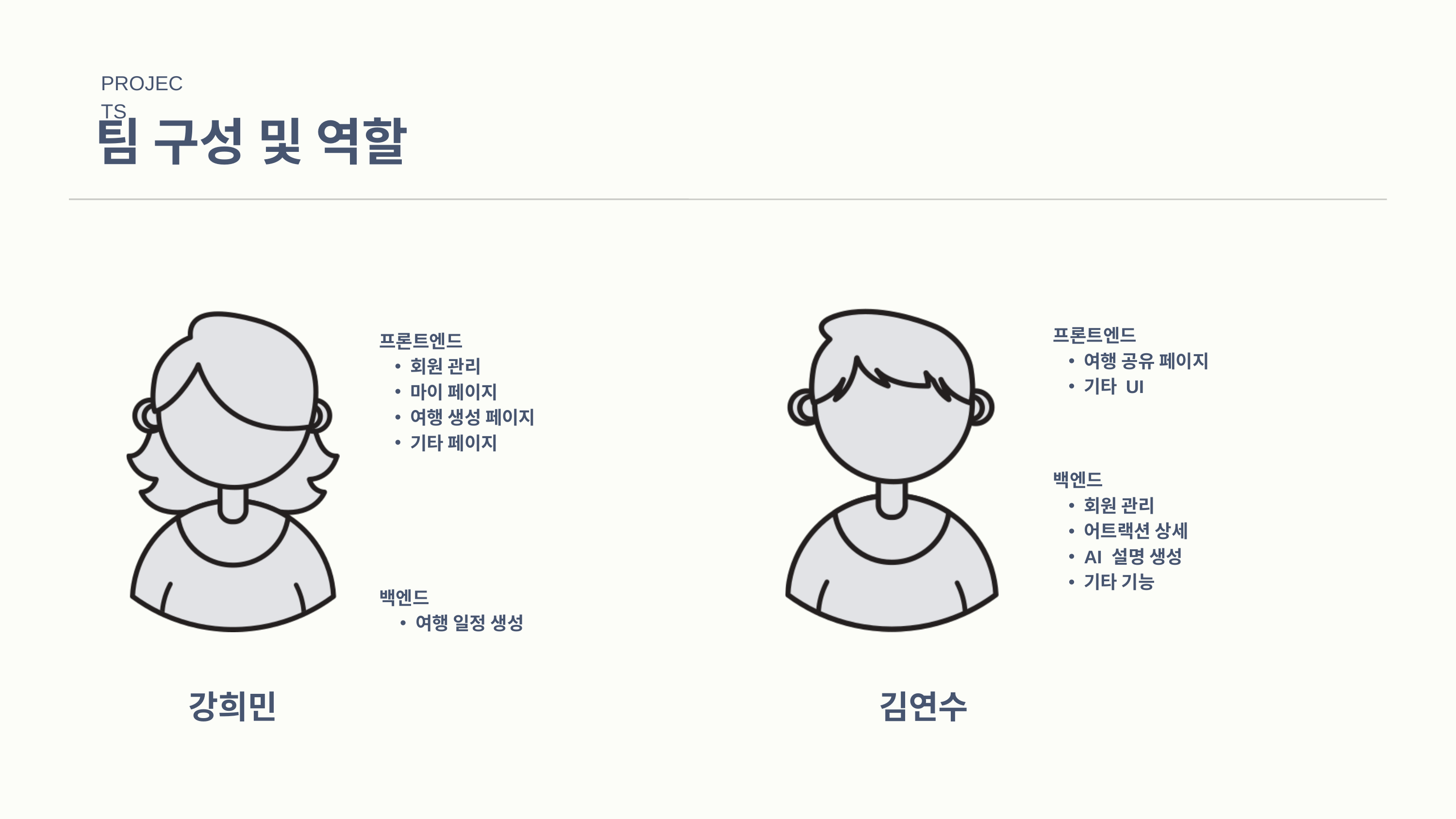

PROJECTS
팀 구성 및 역할

프론트엔드
여행 공유 페이지
기타 UI
프론트엔드
회원 관리
마이 페이지
여행 생성 페이지
기타 페이지
백엔드
회원 관리
어트랙션 상세
AI 설명 생성
기타 기능
백엔드
여행 일정 생성
강희민
김연수